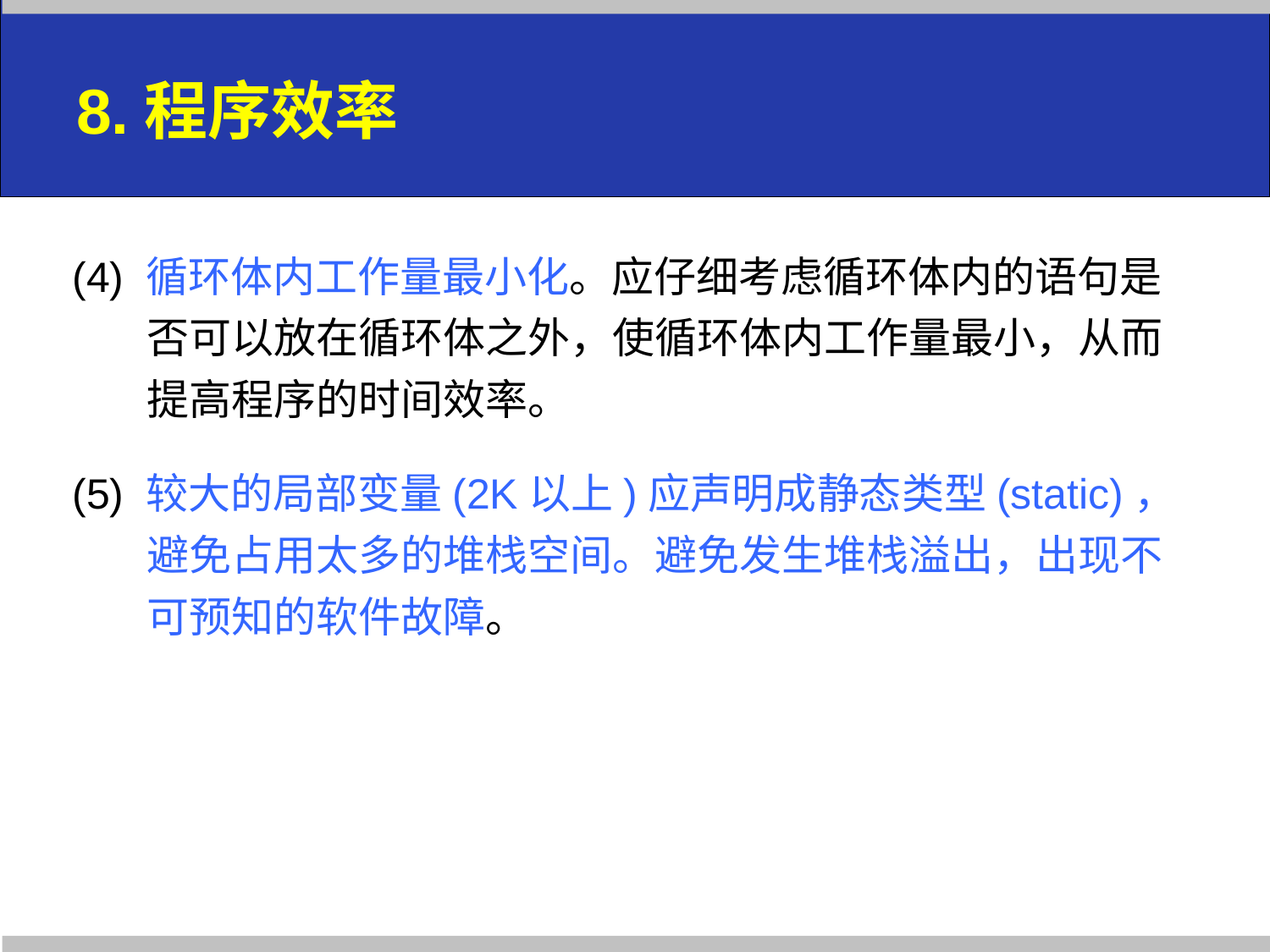

# 8.程序效率
(4) 循环体内工作量最小化。应仔细考虑循环体内的语句是否可以放在循环体之外，使循环体内工作量最小，从而提高程序的时间效率。
(5) 较大的局部变量(2K以上)应声明成静态类型(static)，避免占用太多的堆栈空间。避免发生堆栈溢出，出现不可预知的软件故障。
697